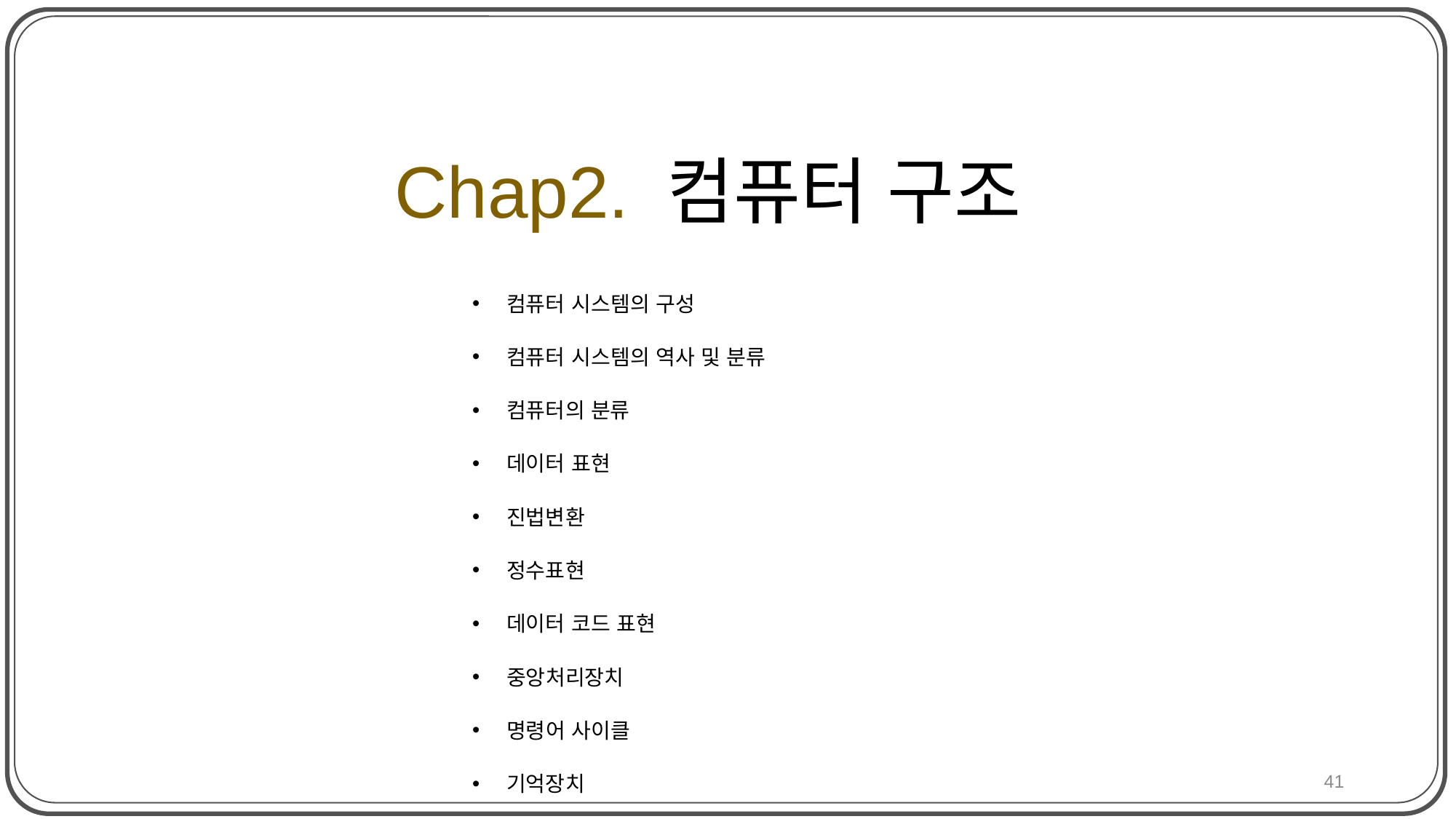

# Chap2. 컴퓨터 구조
컴퓨터 시스템의 구성
컴퓨터 시스템의 역사 및 분류
컴퓨터의 분류
데이터 표현
진법변환
정수표현
데이터 코드 표현
중앙처리장치
명령어 사이클
기억장치
41